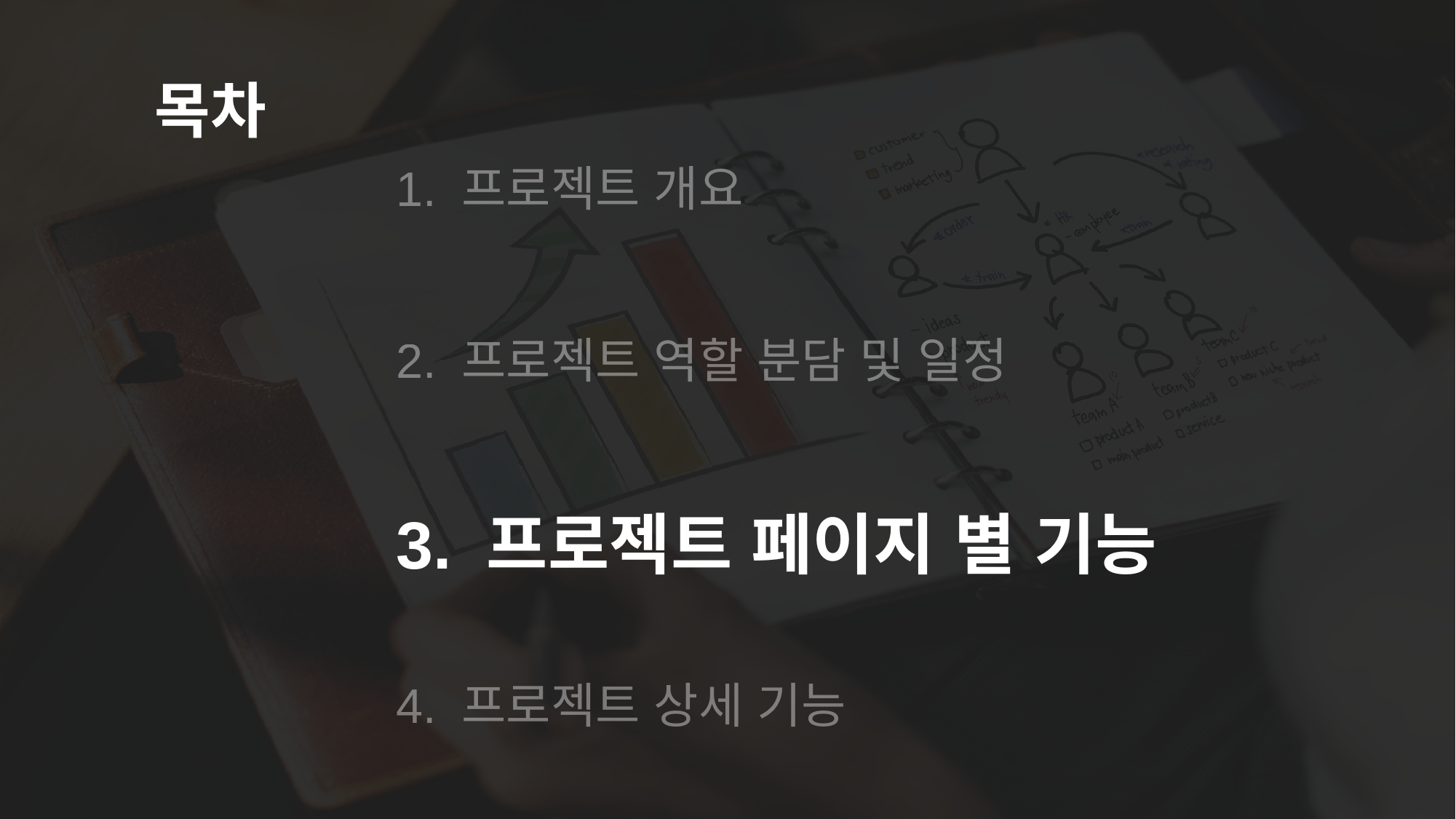

목차
1. 프로젝트 개요
2. 프로젝트 역할 분담 및 일정
3. 프로젝트 페이지 별 기능
4. 프로젝트 상세 기능